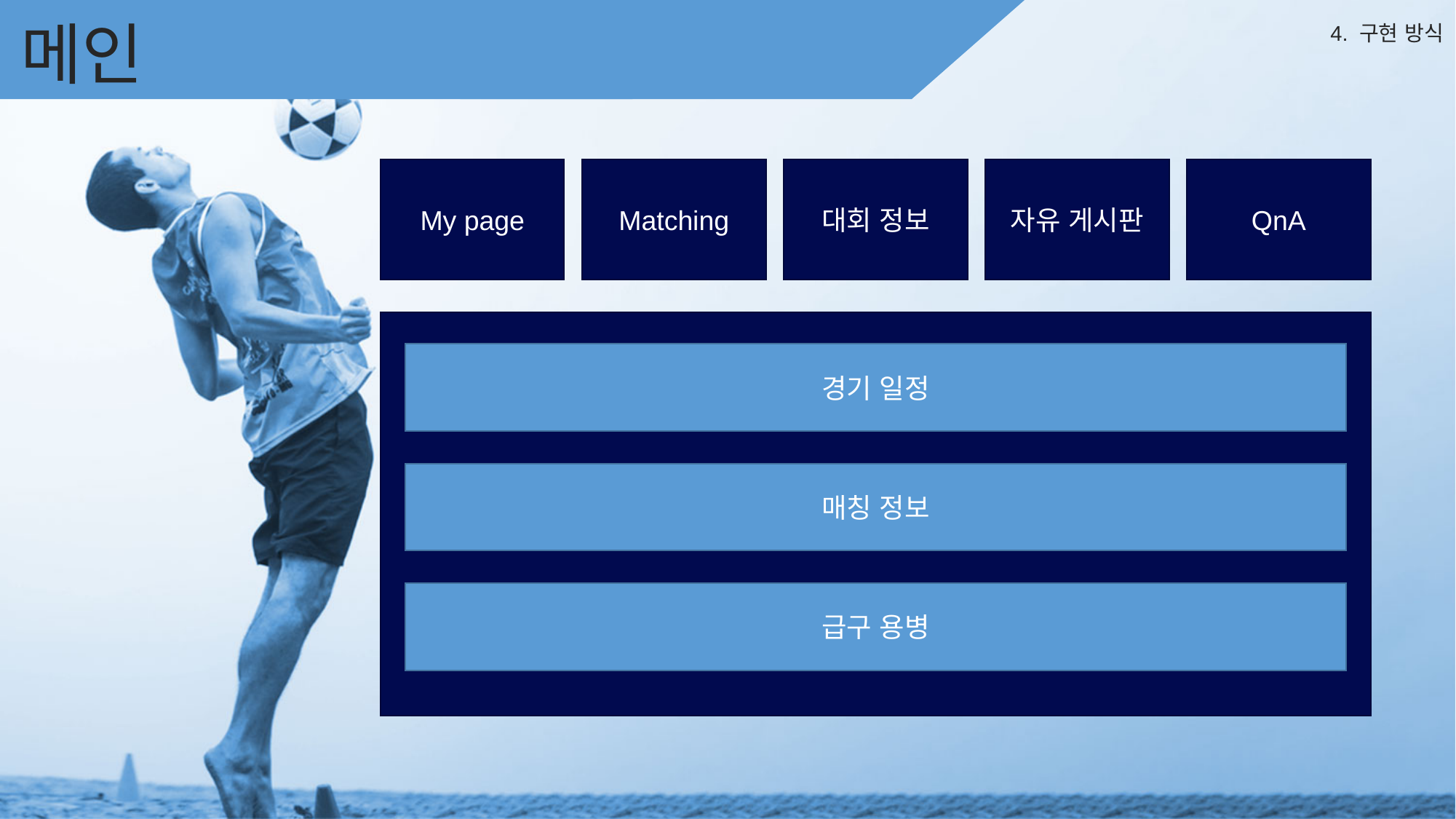

메인
메인
메인
4. 구현 방식
QnA
자유 게시판
대회 정보
My page
Matching

경기 일정
매칭 정보
급구 용병